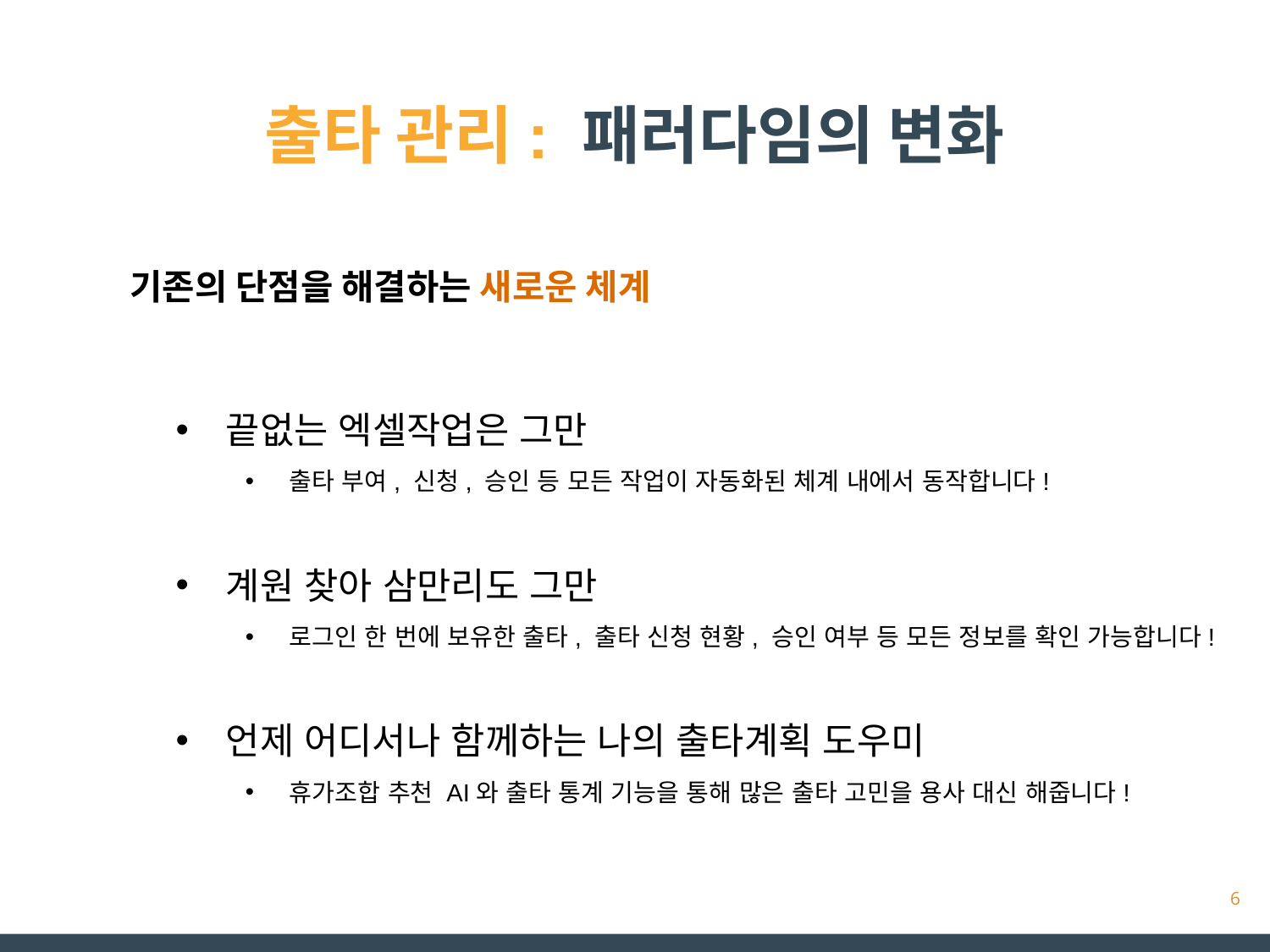

# 출타 관리: 패러다임의 변화
기존의 단점을 해결하는 새로운 체계
끝없는 엑셀작업은 그만
출타 부여, 신청, 승인 등 모든 작업이 자동화된 체계 내에서 동작합니다!

계원 찾아 삼만리도 그만
로그인 한 번에 보유한 출타, 출타 신청 현황, 승인 여부 등 모든 정보를 확인 가능합니다!

언제 어디서나 함께하는 나의 출타계획 도우미
휴가조합 추천 AI와 출타 통계 기능을 통해 많은 출타 고민을 용사 대신 해줍니다!
6